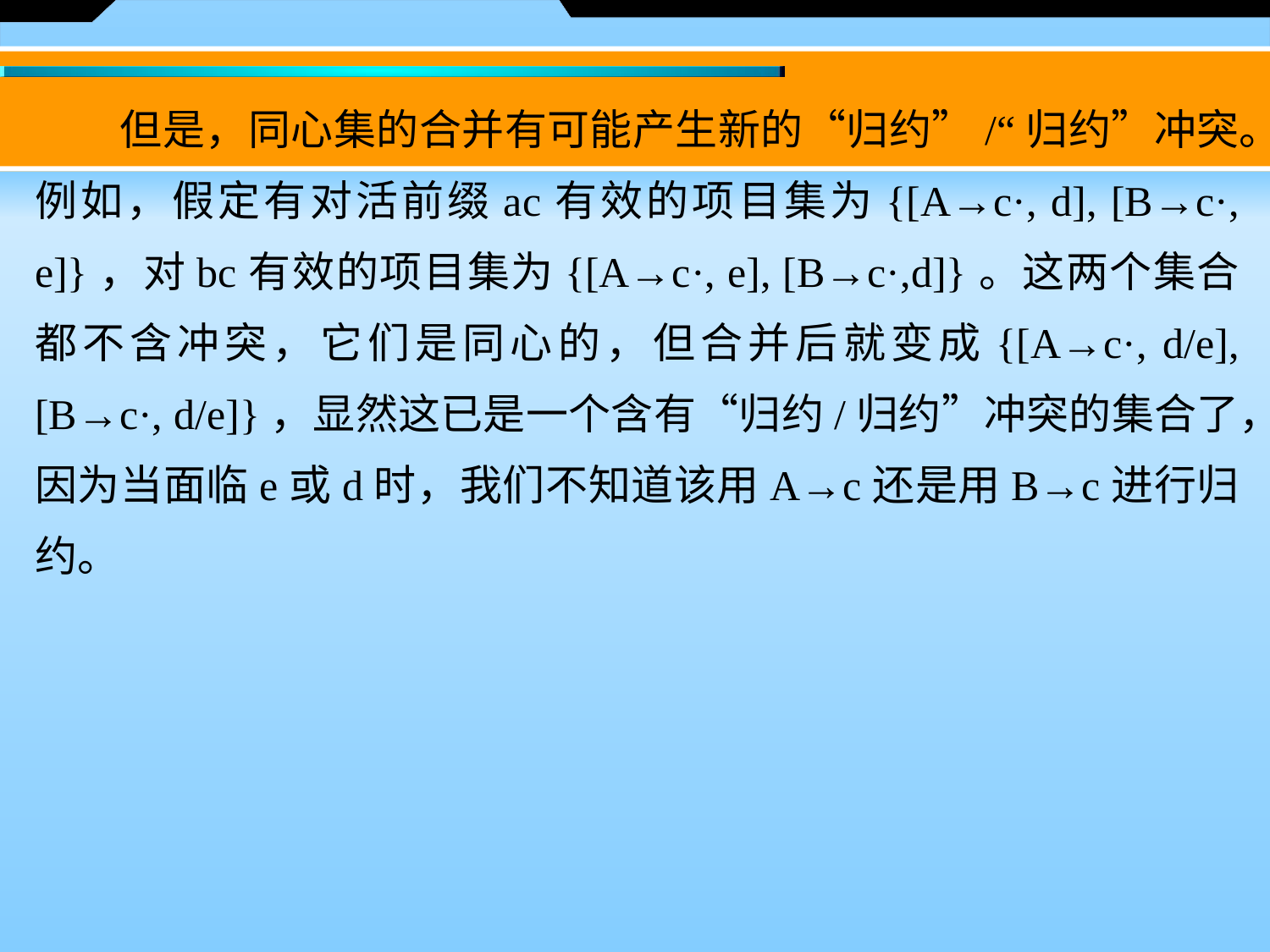

但是，同心集的合并有可能产生新的“归约”/“归约”冲突。例如，假定有对活前缀ac有效的项目集为{[A→c·, d], [B→c·, e]}，对bc有效的项目集为{[A→c·, e], [B→c·,d]}。这两个集合都不含冲突，它们是同心的，但合并后就变成{[A→c·, d/e], [B→c·, d/e]}，显然这已是一个含有“归约/归约”冲突的集合了，因为当面临e或d时，我们不知道该用A→c还是用B→c进行归约。